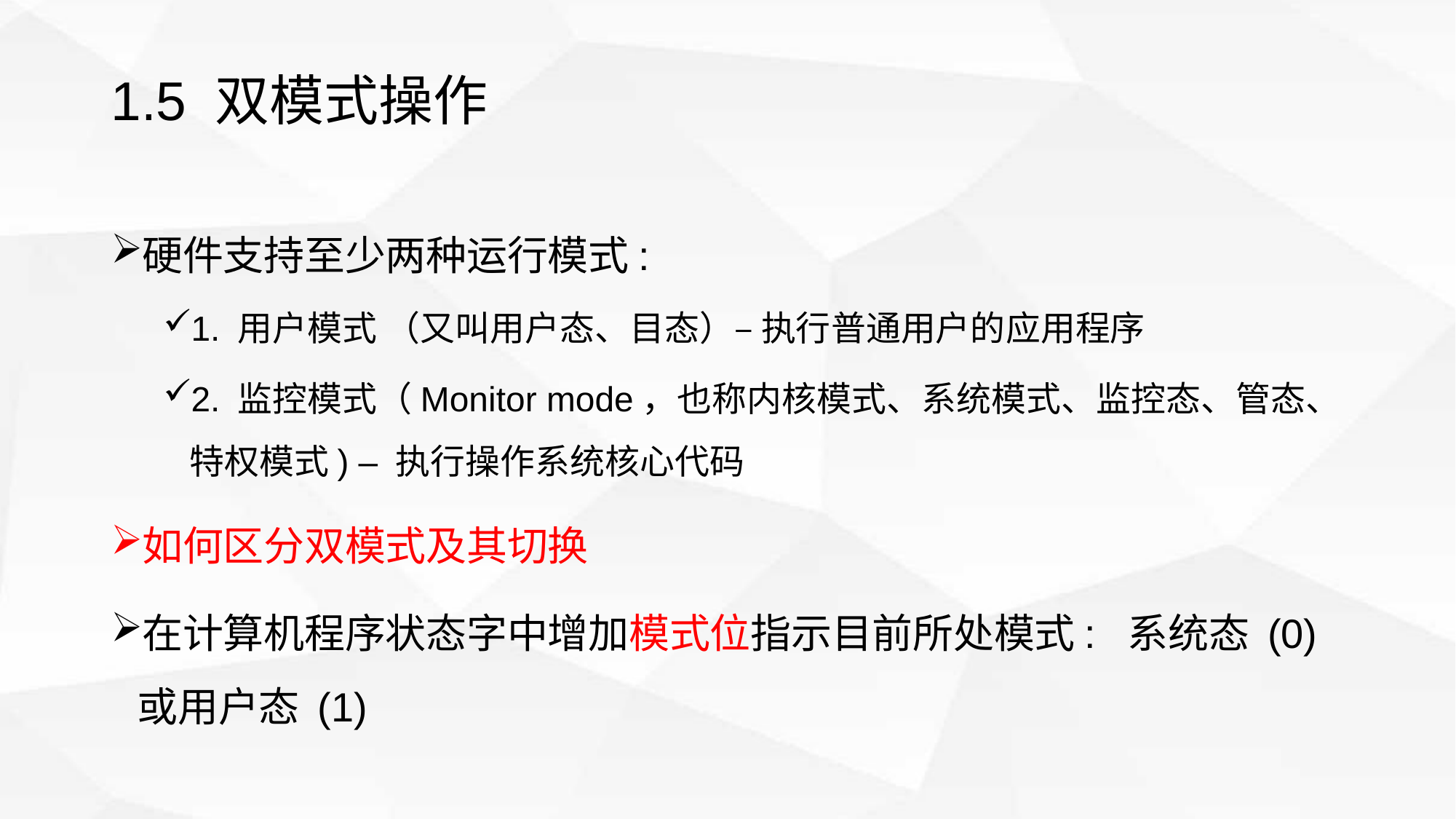

# 1.5 双模式操作
硬件支持至少两种运行模式:
1. 用户模式 （又叫用户态、目态）– 执行普通用户的应用程序
2. 监控模式（Monitor mode，也称内核模式、系统模式、监控态、管态、特权模式) – 执行操作系统核心代码
如何区分双模式及其切换
在计算机程序状态字中增加模式位指示目前所处模式:  系统态 (0) 或用户态 (1)